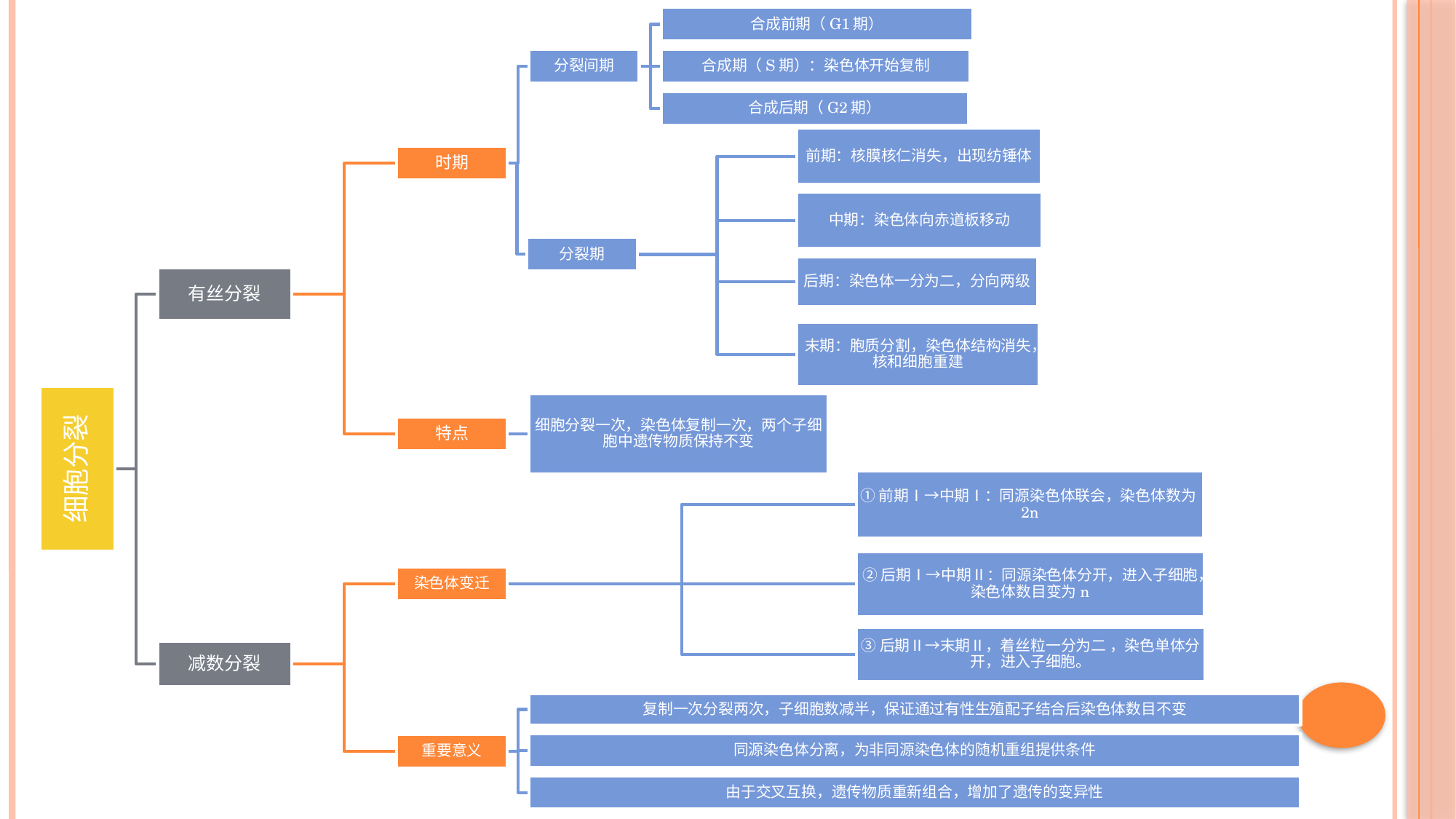

细胞分裂
有丝分裂
时期
分裂间期
合成前期（G1期）
合成期（S期）：染色体开始复制
合成后期（G2期）
分裂期
前期：核膜核仁消失，出现纺锤体
中期：染色体向赤道板移动
后期：染色体一分为二，分向两级
末期：胞质分割，染色体结构消失，核和细胞重建
特点
细胞分裂一次，染色体复制一次，两个子细胞中遗传物质保持不变
减数分裂
染色体变迁
①前期Ⅰ→中期Ⅰ：同源染色体联会，染色体数为2n
②后期Ⅰ→中期Ⅱ：同源染色体分开，进入子细胞，染色体数目变为n
③后期Ⅱ→末期Ⅱ，着丝粒一分为二 ，染色单体分开，进入子细胞。
重要意义
复制一次分裂两次，子细胞数减半，保证通过有性生殖配子结合后染色体数目不变
同源染色体分离，为非同源染色体的随机重组提供条件
由于交叉互换，遗传物质重新组合，增加了遗传的变异性